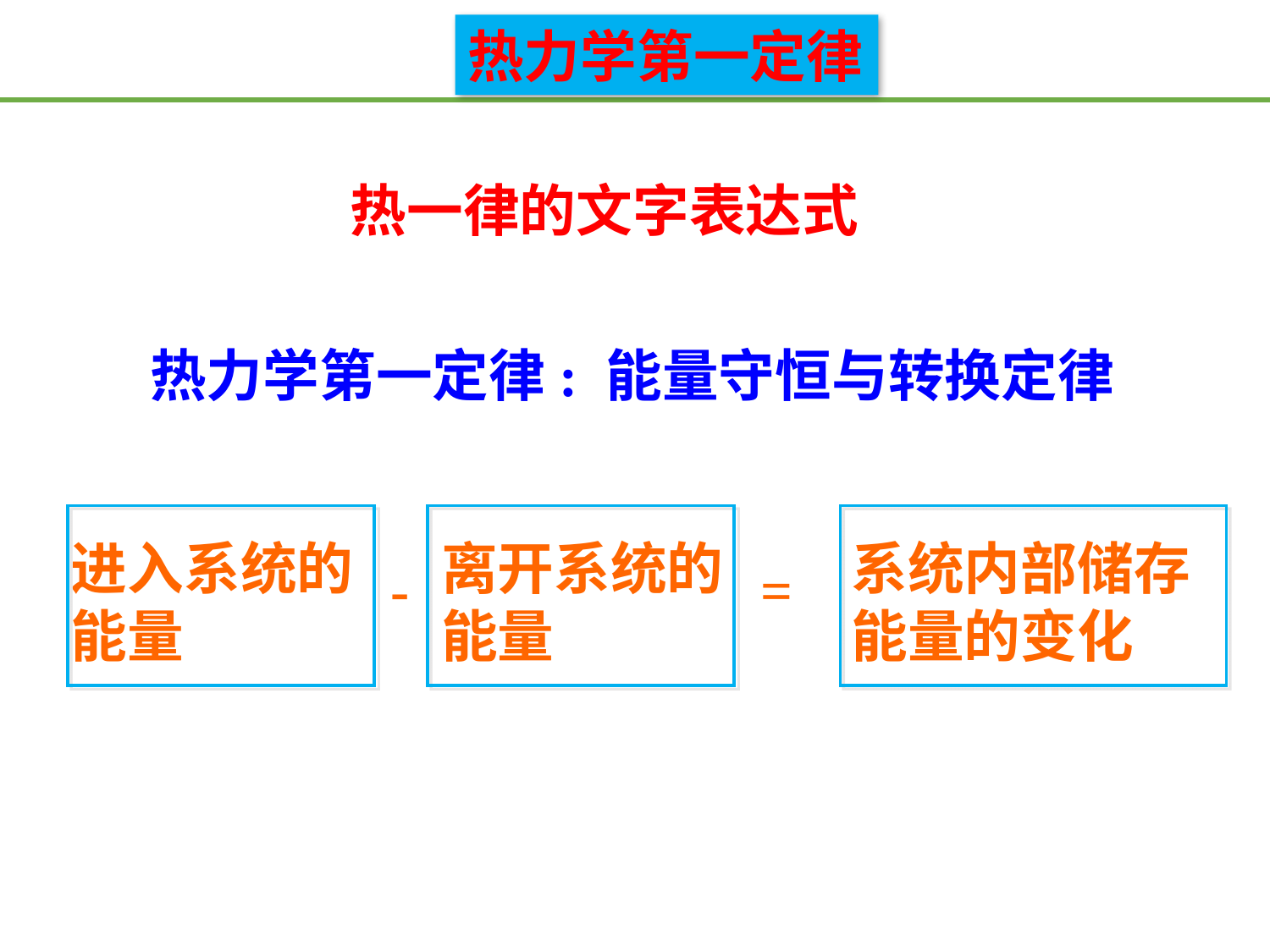

热力学第一定律
热一律的文字表达式
热力学第一定律: 能量守恒与转换定律

进入系统的能量
离开系统的能量
系统内部储存能量的变化
-
=